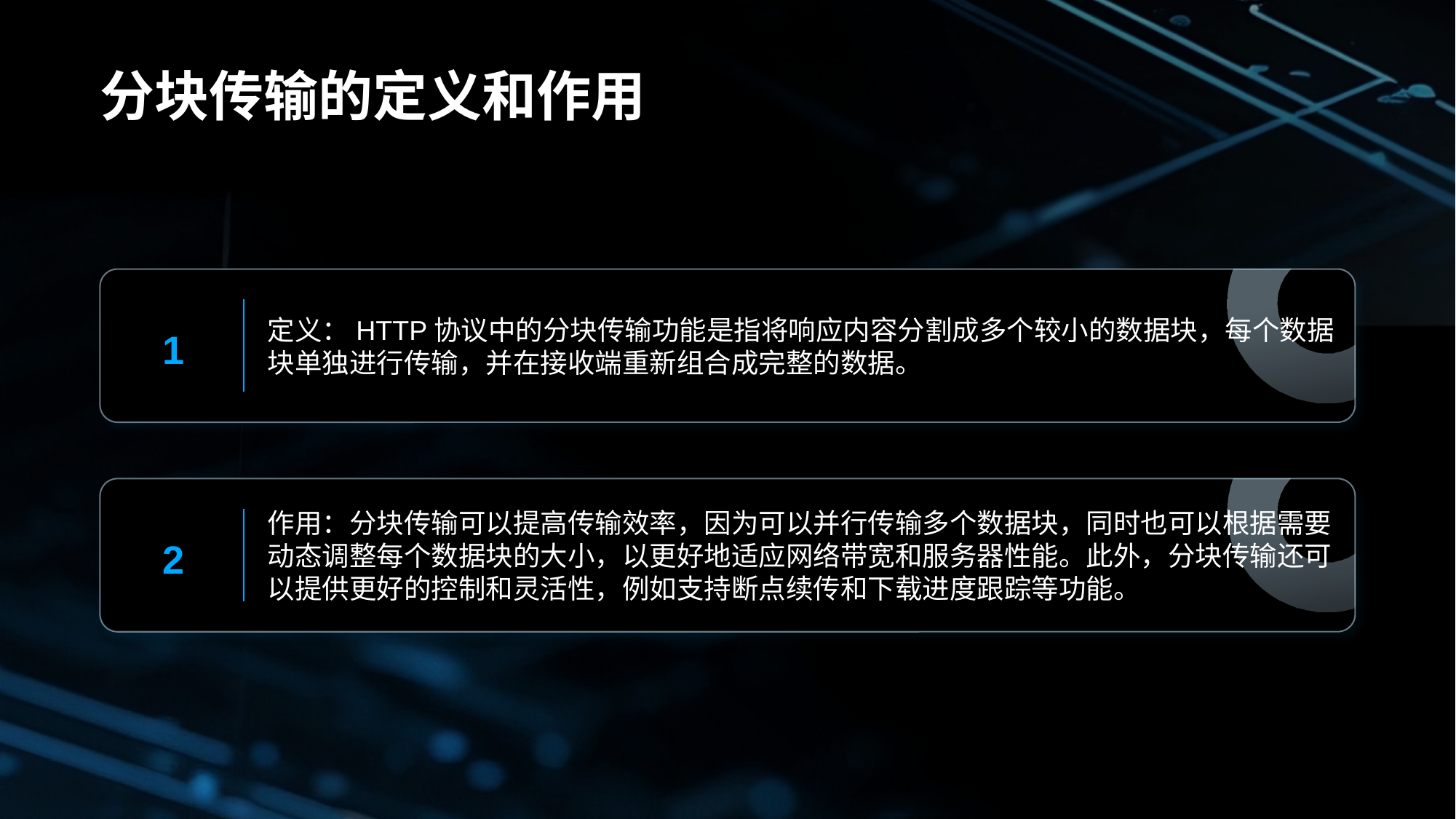

# 分块传输的定义和作用

1
定义：HTTP协议中的分块传输功能是指将响应内容分割成多个较小的数据块，每个数据块单独进行传输，并在接收端重新组合成完整的数据。

作用：分块传输可以提高传输效率，因为可以并行传输多个数据块，同时也可以根据需要动态调整每个数据块的大小，以更好地适应网络带宽和服务器性能。此外，分块传输还可以提供更好的控制和灵活性，例如支持断点续传和下载进度跟踪等功能。
2